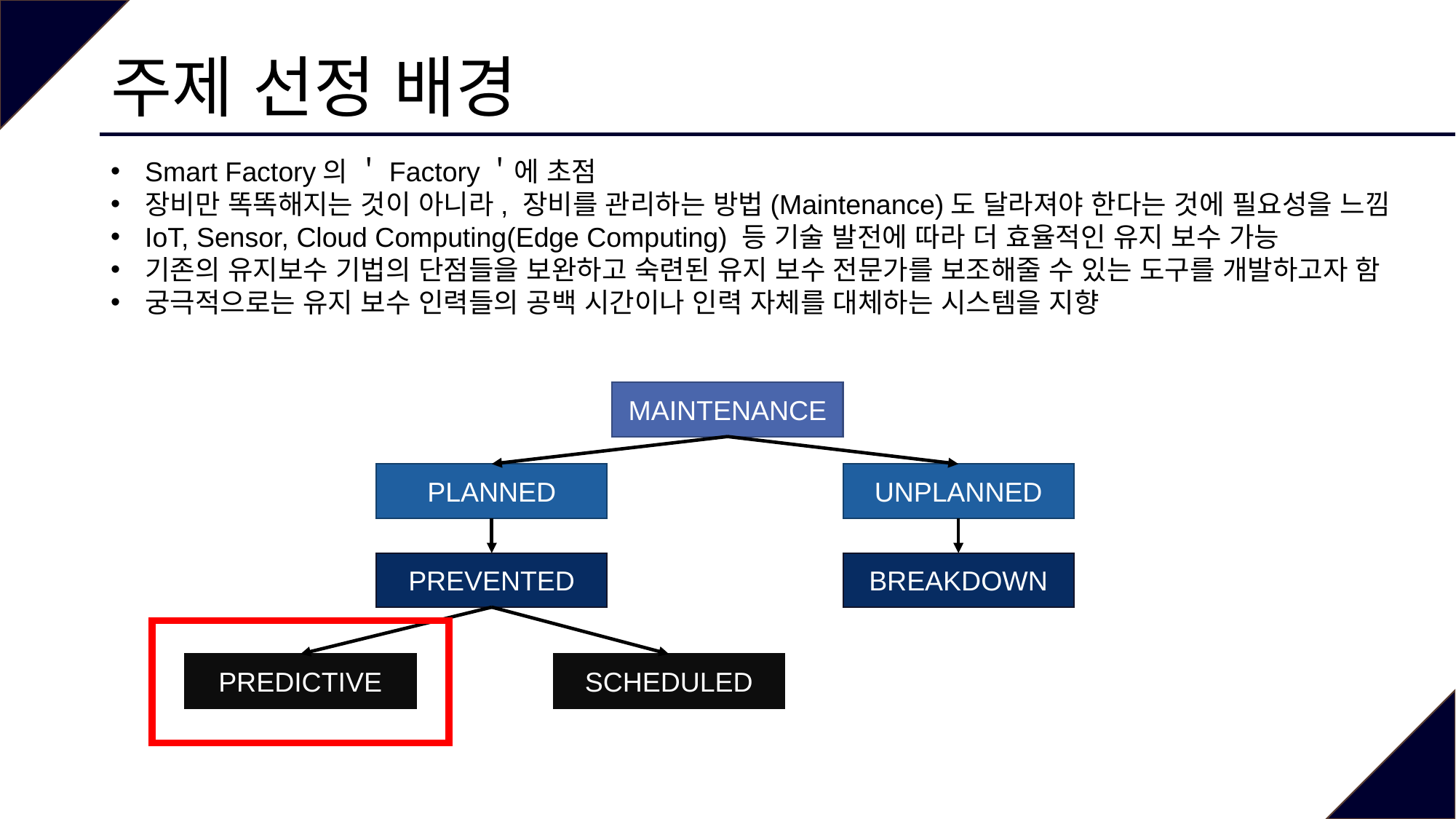

# 주제 선정 배경
Smart Factory의 ＇Factory＇에 초점
장비만 똑똑해지는 것이 아니라, 장비를 관리하는 방법(Maintenance)도 달라져야 한다는 것에 필요성을 느낌
IoT, Sensor, Cloud Computing(Edge Computing) 등 기술 발전에 따라 더 효율적인 유지 보수 가능
기존의 유지보수 기법의 단점들을 보완하고 숙련된 유지 보수 전문가를 보조해줄 수 있는 도구를 개발하고자 함
궁극적으로는 유지 보수 인력들의 공백 시간이나 인력 자체를 대체하는 시스템을 지향
MAINTENANCE
PLANNED
UNPLANNED
PREVENTED
BREAKDOWN

PREDICTIVE
SCHEDULED